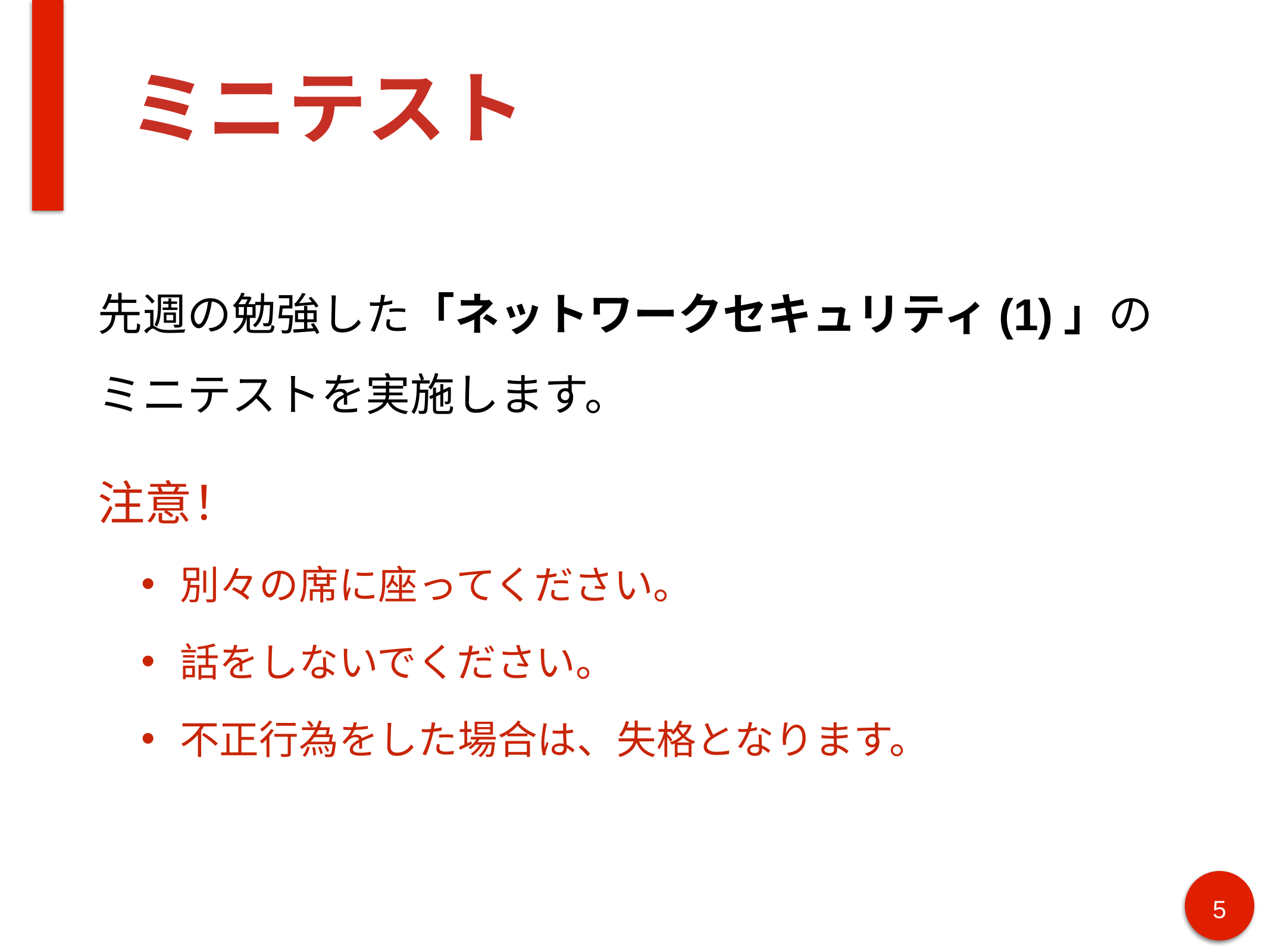

# ミニテスト
先週の勉強した「ネットワークセキュリティ(1)」の
ミニテストを実施します。

注意！
別々の席に座ってください。
話をしないでください。
不正行為をした場合は、失格となります。
5